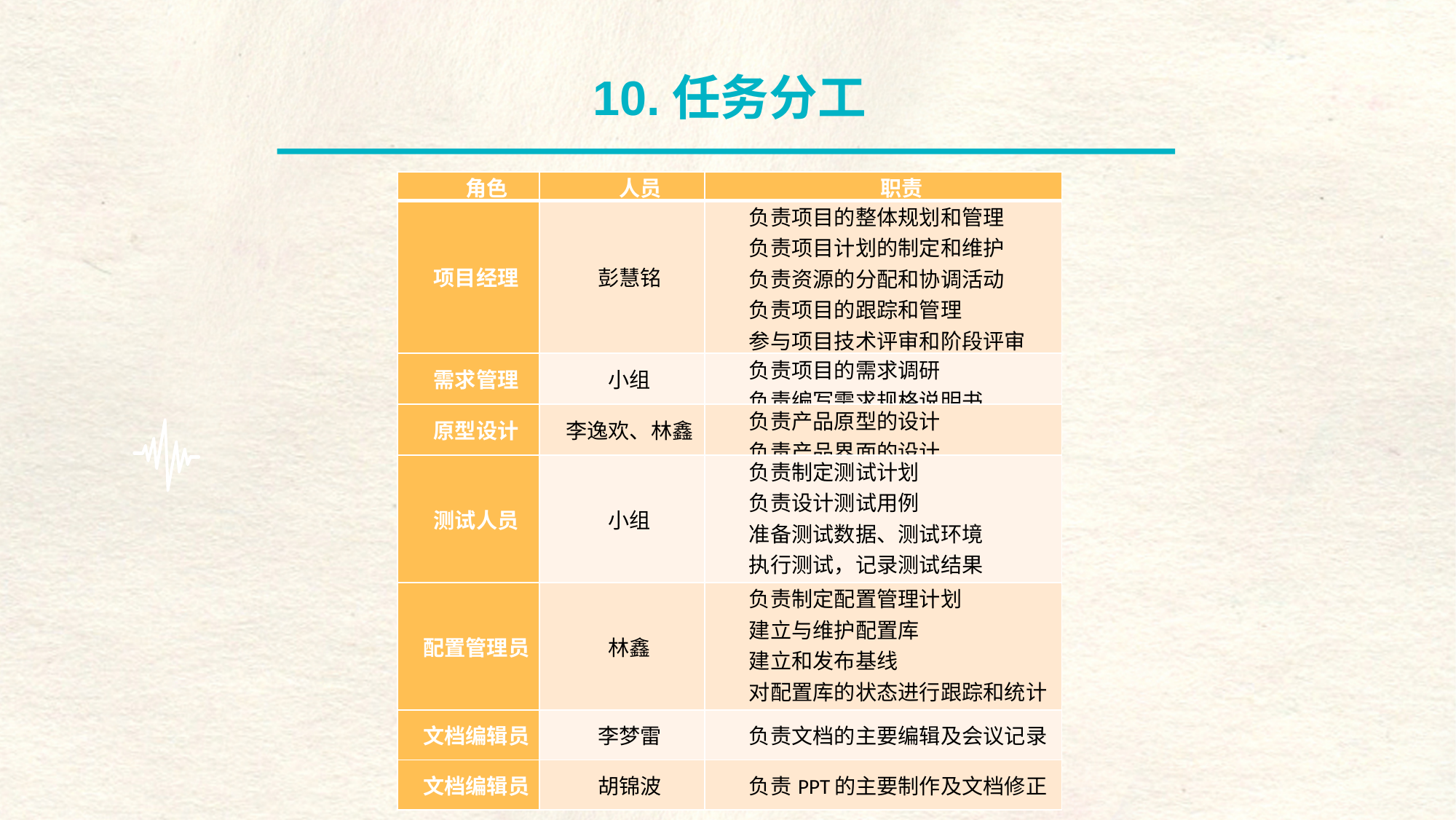

10.任务分工

| 角色 | 人员 | 职责 |
| --- | --- | --- |
| 项目经理 | 彭慧铭 | 负责项目的整体规划和管理 负责项目计划的制定和维护 负责资源的分配和协调活动 负责项目的跟踪和管理 参与项目技术评审和阶段评审 对项目工作产品的最终质量负责 |
| 需求管理 | 小组 | 负责项目的需求调研 负责编写需求规格说明书 |
| 原型设计 | 李逸欢、林鑫 | 负责产品原型的设计 负责产品界面的设计 |
| 测试人员 | 小组 | 负责制定测试计划 负责设计测试用例 准备测试数据、测试环境 执行测试，记录测试结果 编写测试总结报告 |
| 配置管理员 | 林鑫 | 负责制定配置管理计划 建立与维护配置库 建立和发布基线 对配置库的状态进行跟踪和统计 负责配置变更的跟踪 |
| 文档编辑员 | 李梦雷 | 负责文档的主要编辑及会议记录 |
| 文档编辑员 | 胡锦波 | 负责PPT的主要制作及文档修正 |